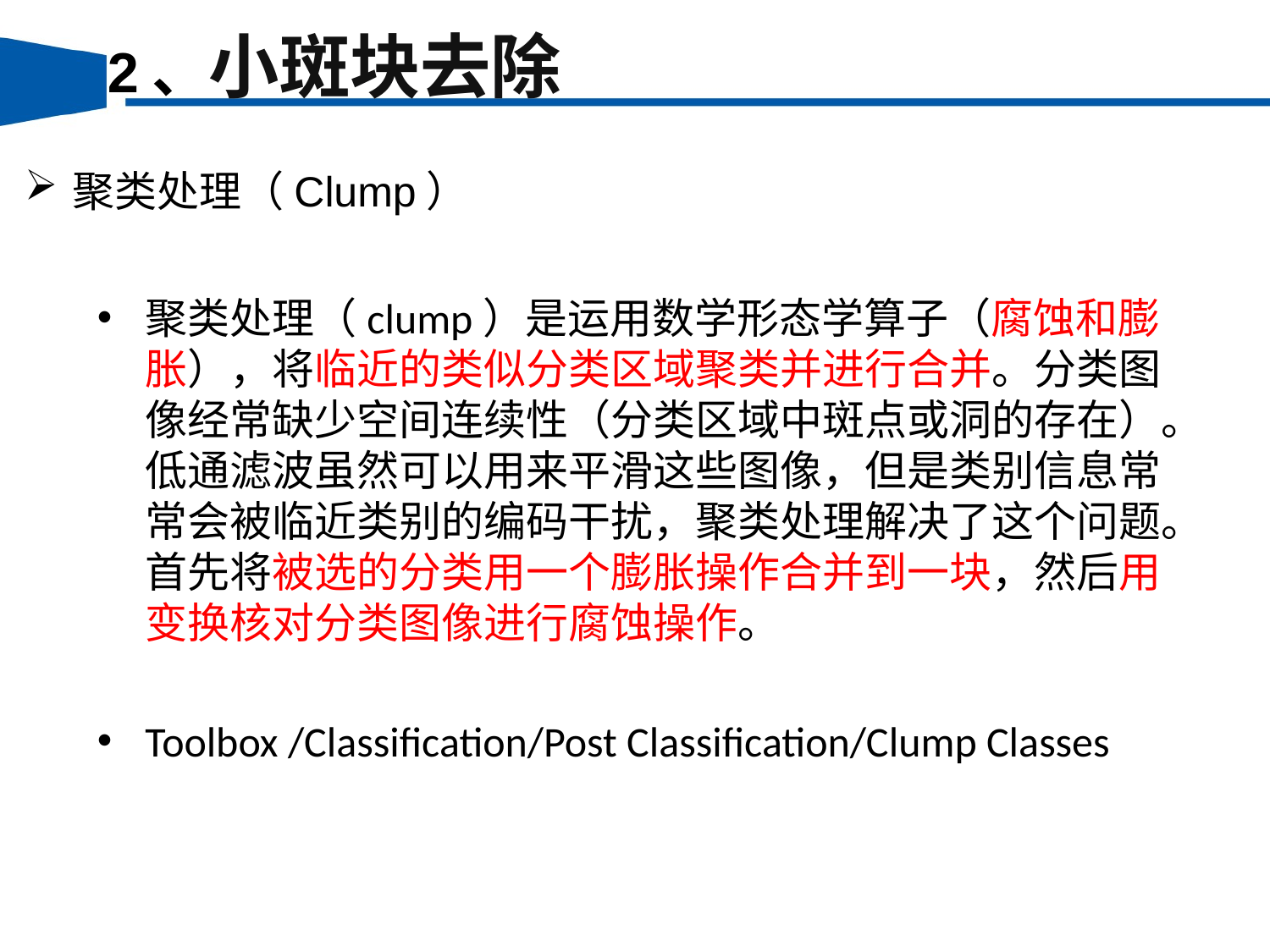

2、小斑块去除
聚类处理（Clump）
聚类处理（clump）是运用数学形态学算子（腐蚀和膨胀），将临近的类似分类区域聚类并进行合并。分类图像经常缺少空间连续性（分类区域中斑点或洞的存在）。低通滤波虽然可以用来平滑这些图像，但是类别信息常常会被临近类别的编码干扰，聚类处理解决了这个问题。首先将被选的分类用一个膨胀操作合并到一块，然后用变换核对分类图像进行腐蚀操作。

Toolbox /Classification/Post Classification/Clump Classes